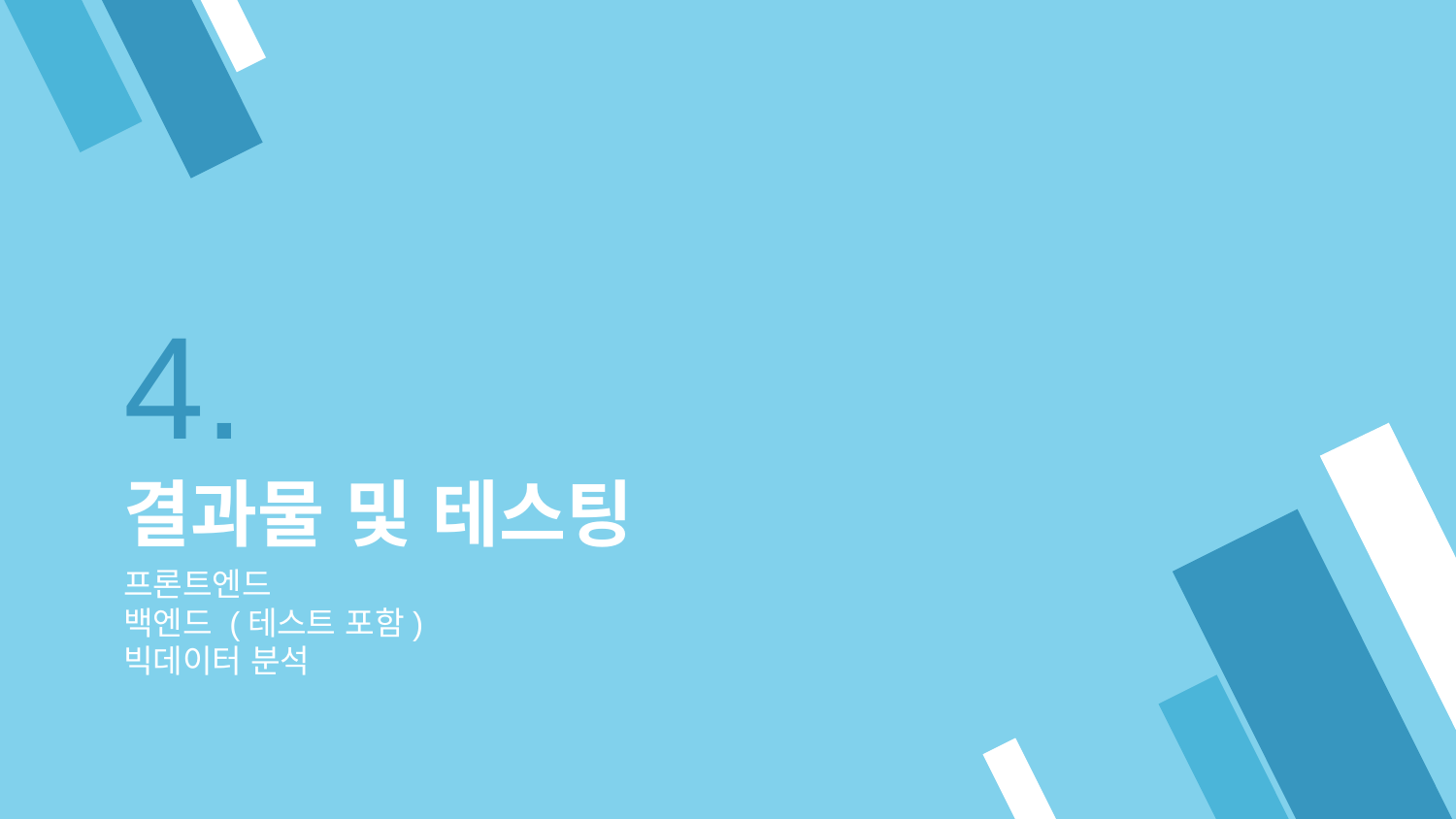

# 4.
결과물 및 테스팅
프론트엔드
백엔드 (테스트 포함)
빅데이터 분석